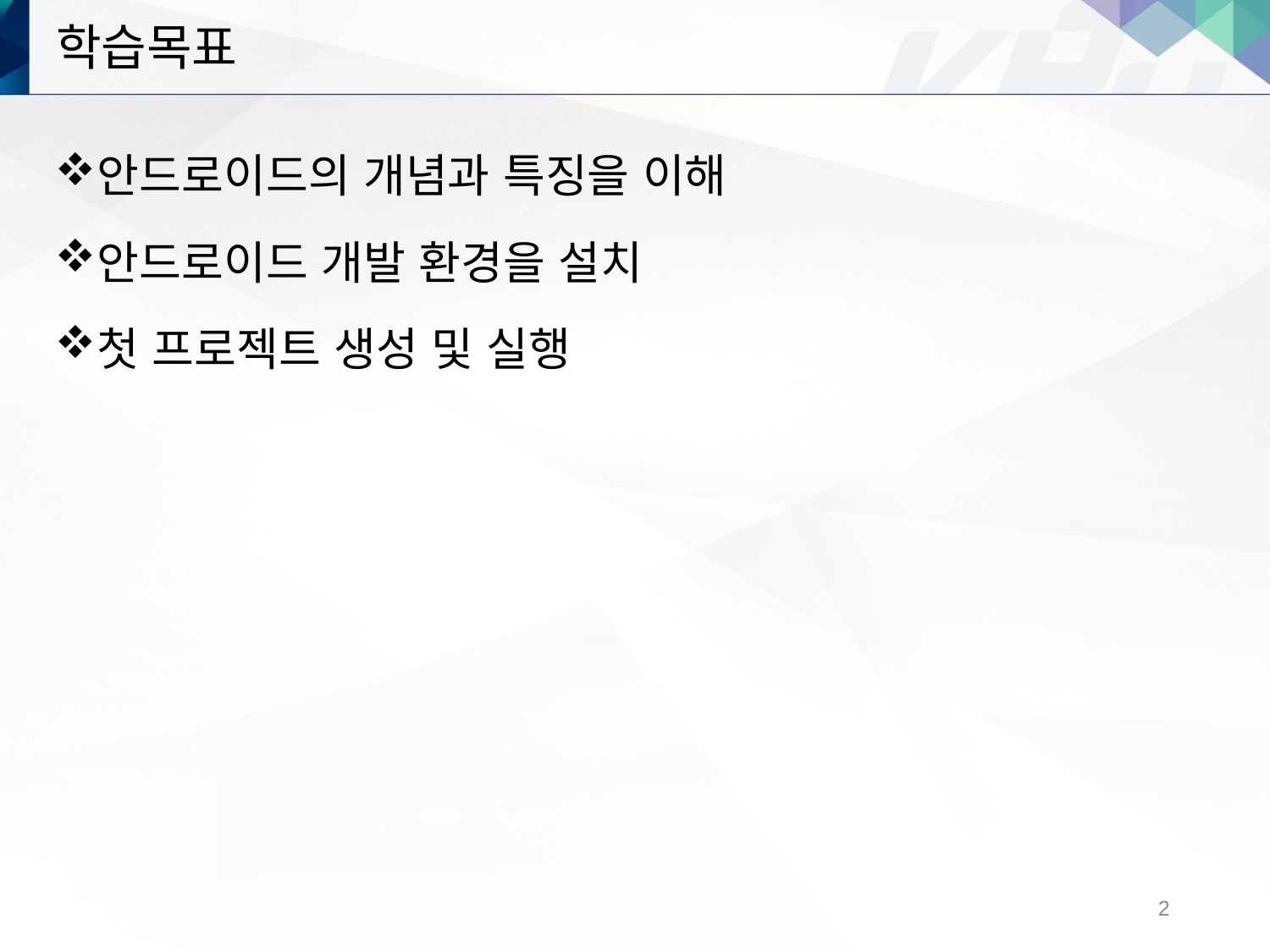

# 학습목표
안드로이드의 개념과 특징을 이해
안드로이드 개발 환경을 설치
첫 프로젝트 생성 및 실행
2